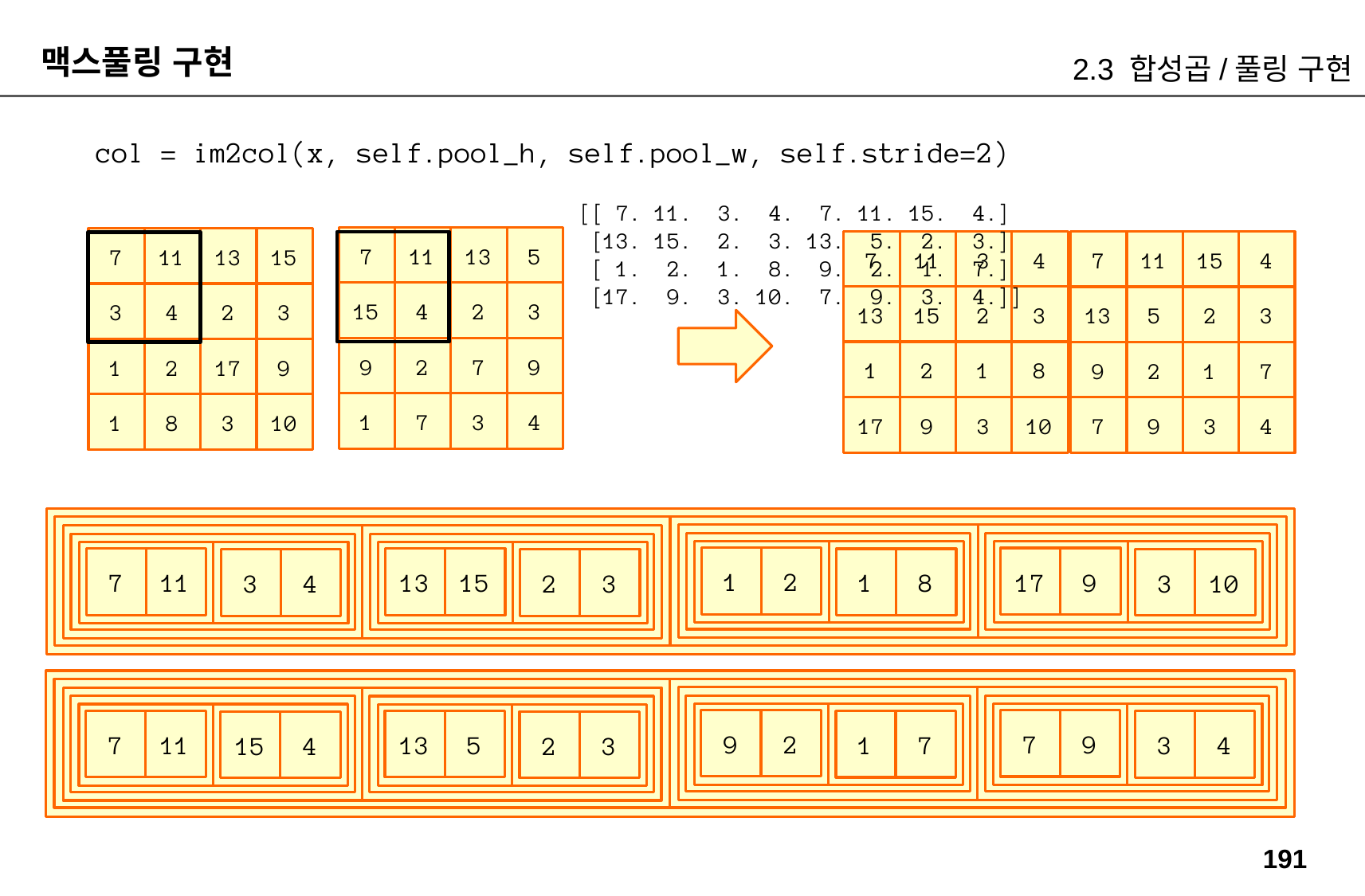

맥스풀링 구현
2.3 합성곱/풀링 구현
col = im2col(x, self.pool_h, self.pool_w, self.stride=2)
[[ 7. 11.  3.  4.  7. 11. 15.  4.]
 [13. 15.  2.  3. 13.  5.  2.  3.]
 [ 1.  2.  1.  8.  9.  2.  1.  7.]
 [17.  9.  3. 10.  7.  9.  3.  4.]]
7
11
13
5
7
11
13
15
7
11
3
4
7
11
15
4

15
4
2
3
3
4
2
3
13
15
2
3
13
5
2
3

9
2
7
9
1
2
17
9
1
2
1
8
9
2
1
7
1
7
3
4
1
8
3
10
17
9
3
10
7
9
3
4

1
2
17
9
7
11
13
15
1
8
3
10
3
4
2
3

9
2
7
9
7
11
13
5
1
7
3
4
15
4
2
3